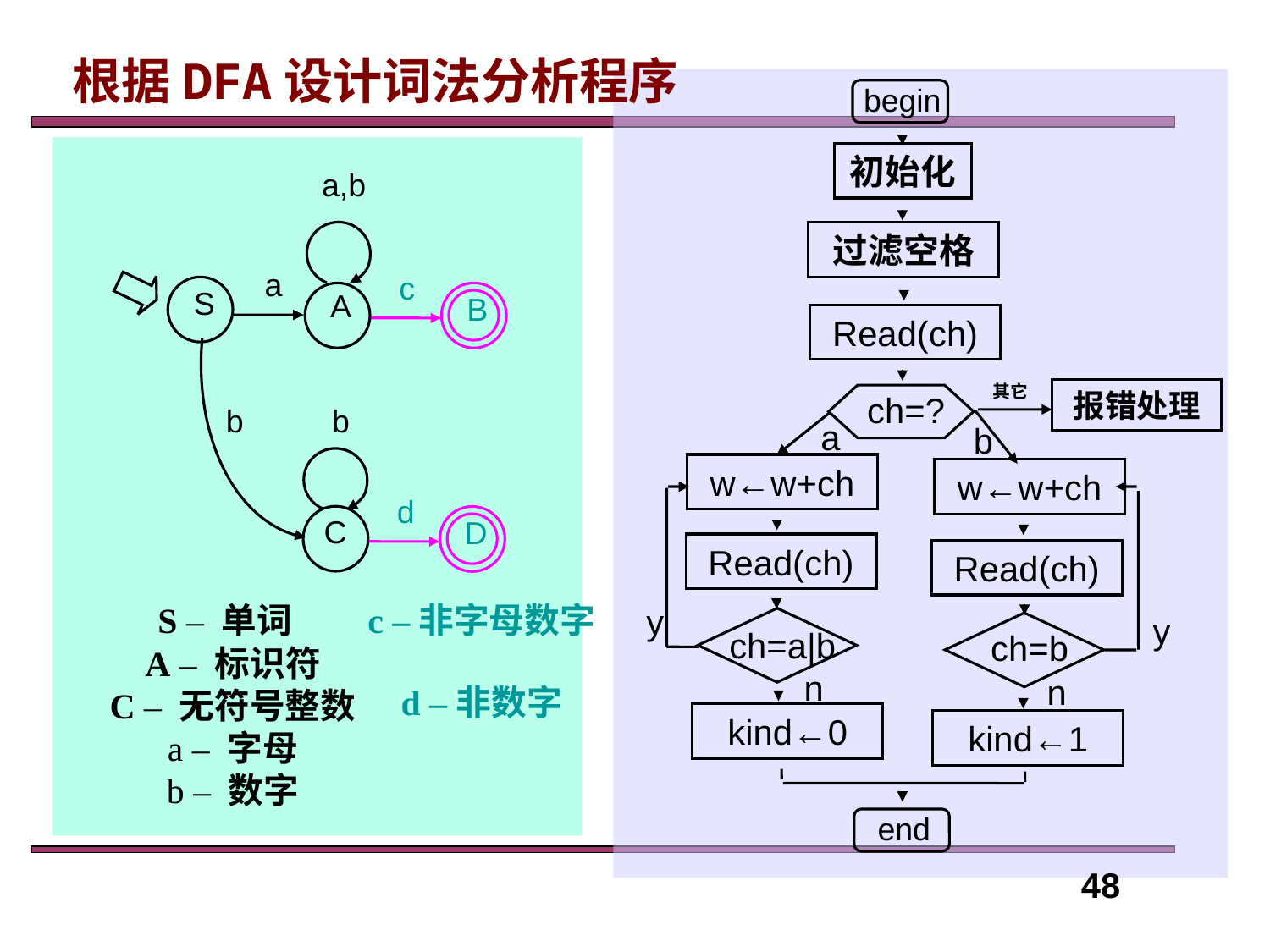

根据DFA设计词法分析程序

begin

初始化

过滤空格

Read(ch)

其它
报错处理
ch=?

a

b

w←w+ch
w←w+ch

Read(ch)
Read(ch)
y

y

ch=a|b
ch=b

n
n

kind←0
kind←1

end

a,b

a
c

S
A

B

b
b

d
C

D

c –非字母数字
d –非数字
S – 单词
A – 标识符
C – 无符号整数
a – 字母
b – 数字
48